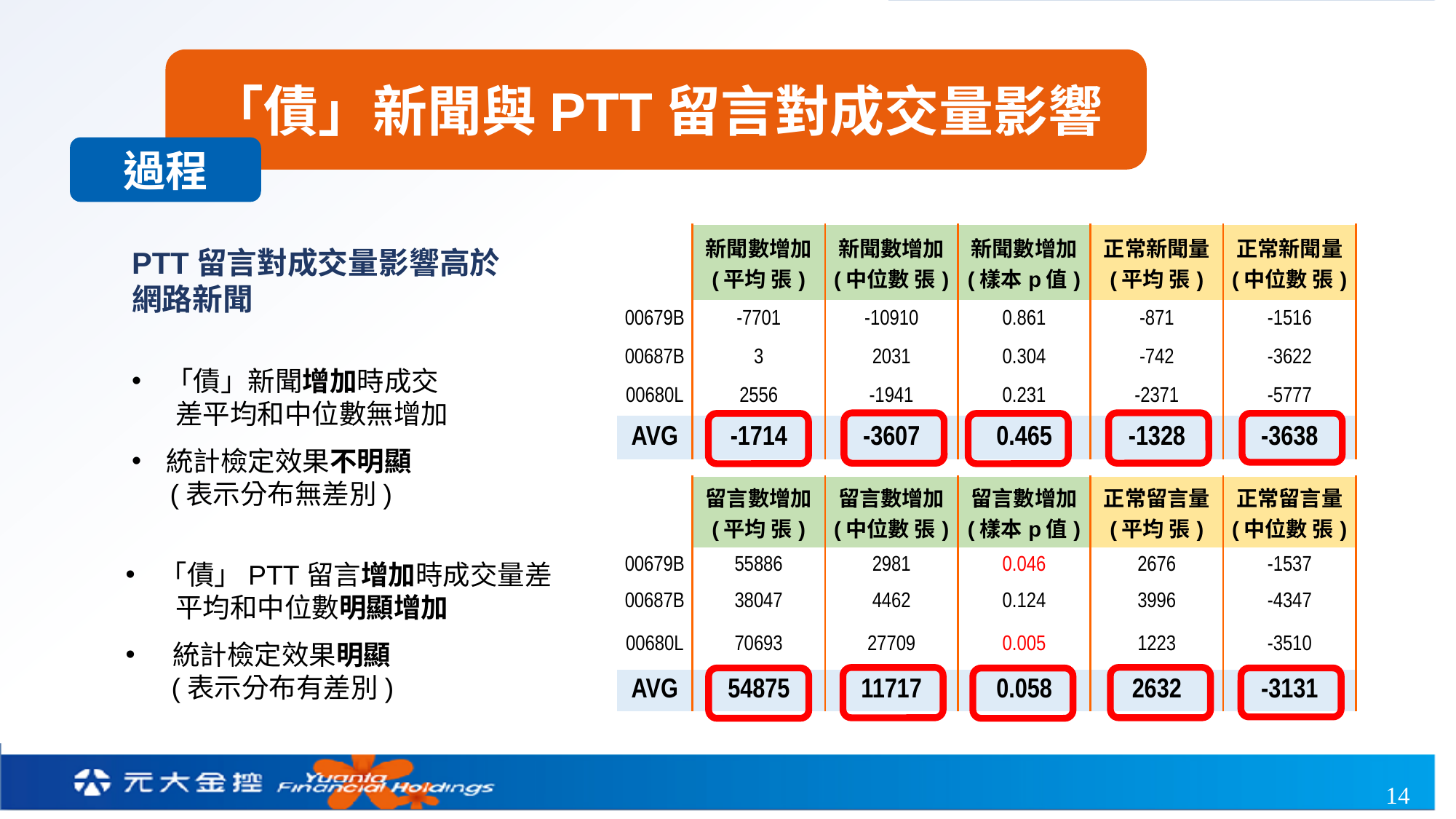

「債」新聞與PTT留言對成交量影響
過程
|  | 新聞數增加 (平均 張) | 新聞數增加 (中位數 張) | 新聞數增加 (樣本p值) | 正常新聞量 (平均 張) | 正常新聞量 (中位數 張) |
| --- | --- | --- | --- | --- | --- |
| 00679B | -7701 | -10910 | 0.861 | -871 | -1516 |
| 00687B | 3 | 2031 | 0.304 | -742 | -3622 |
| 00680L | 2556 | -1941 | 0.231 | -2371 | -5777 |
| AVG | -1714 | -3607 | 0.465 | -1328 | -3638 |
PTT留言對成交量影響高於網路新聞
「債」新聞增加時成交
      差平均和中位數無增加

統計檢定效果不明顯
     (表示分布無差別)

|  | 留言數增加 (平均 張) | 留言數增加 (中位數 張) | 留言數增加 (樣本p值) | 正常留言量 (平均 張) | 正常留言量 (中位數 張) |
| --- | --- | --- | --- | --- | --- |
| 00679B | 55886 | 2981 | 0.046 | 2676 | -1537 |
| 00687B | 38047 | 4462 | 0.124 | 3996 | -4347 |
| 00680L | 70693 | 27709 | 0.005 | 1223 | -3510 |
| AVG | 54875 | 11717 | 0.058 | 2632 | -3131 |
「債」PTT留言增加時成交量差
       平均和中位數明顯增加

 統計檢定效果明顯
      (表示分布有差別)

14